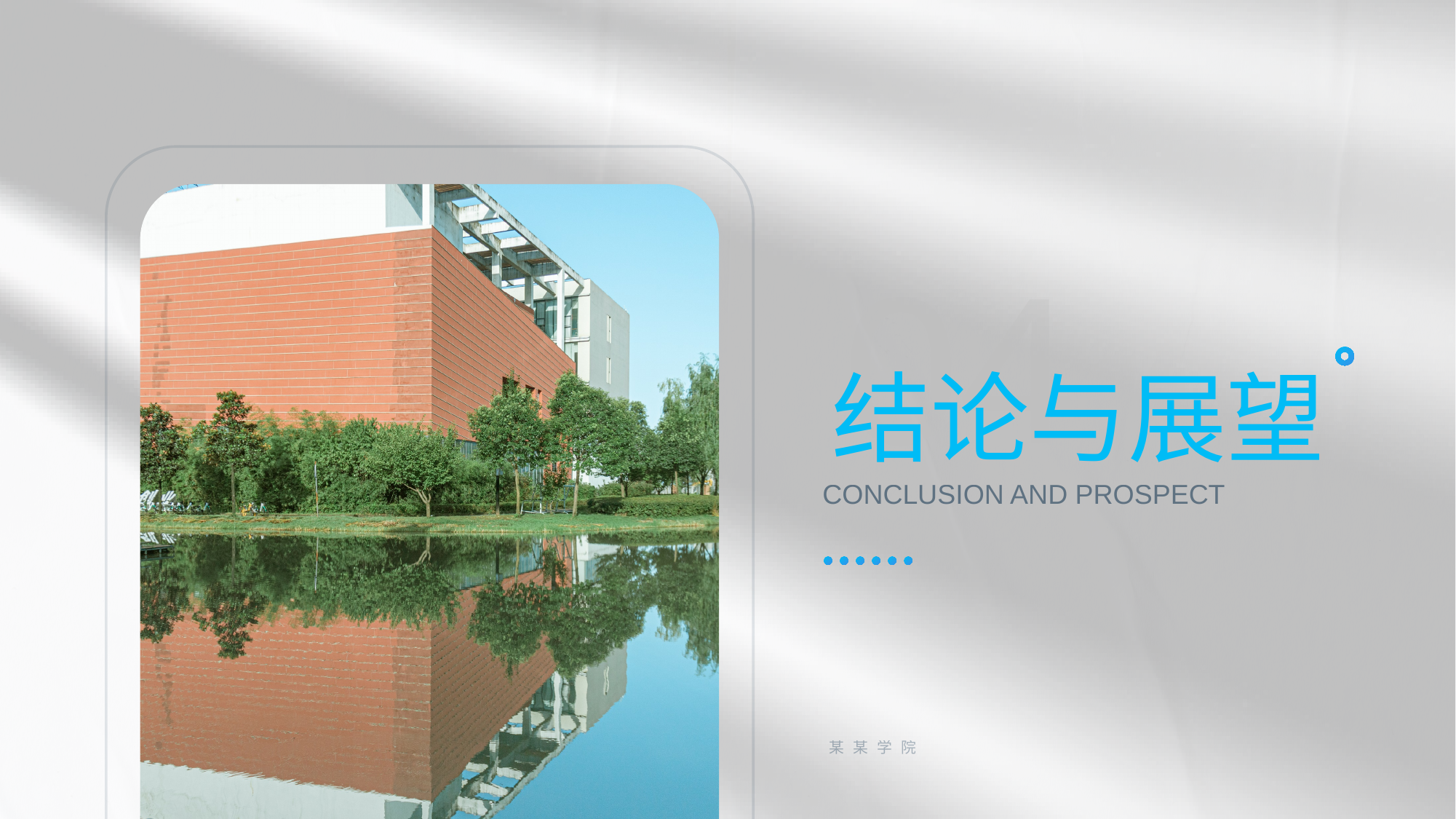

04
结论与展望

CONCLUSION AND PROSPECT

某某学院 某某系